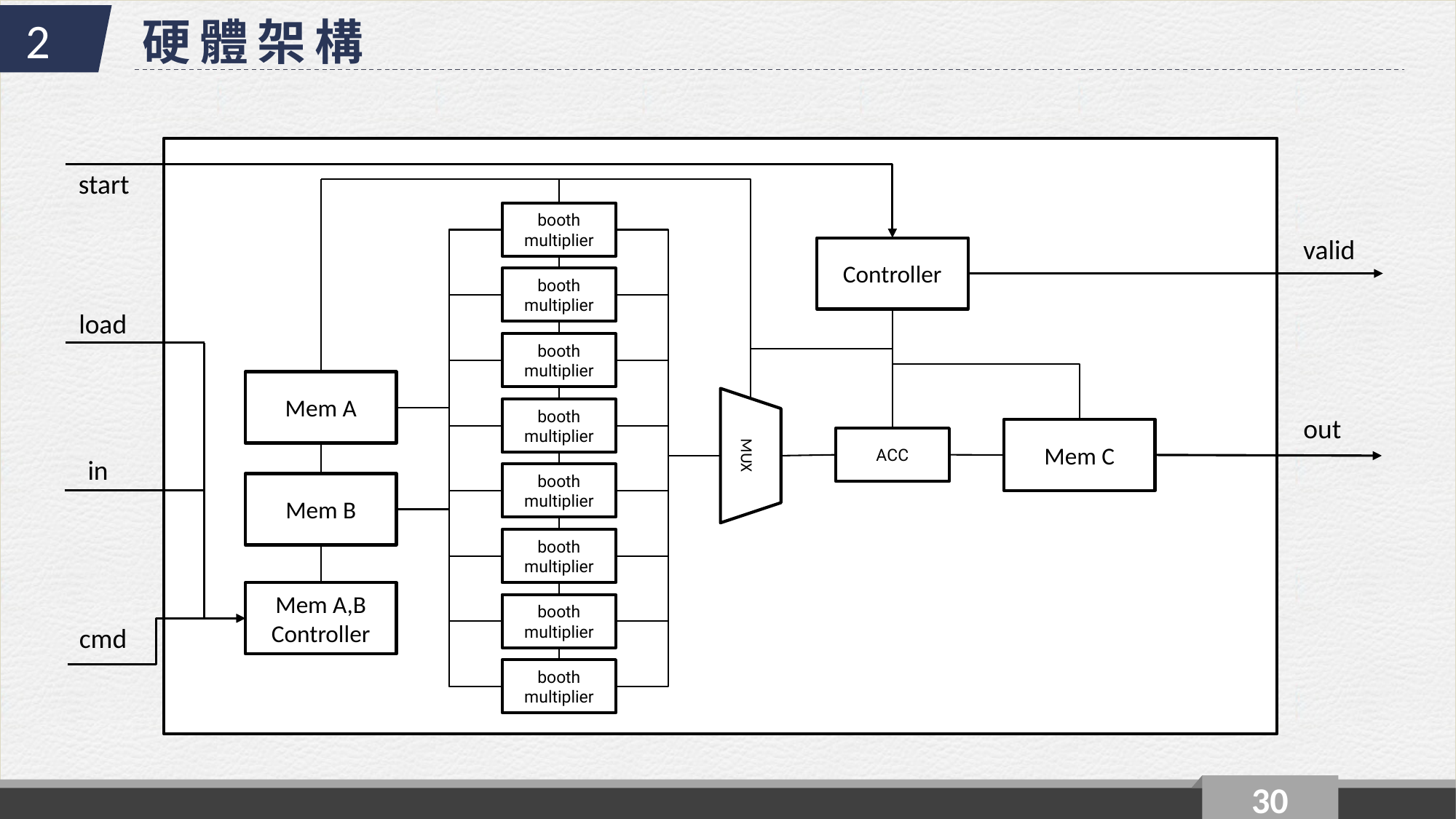

2
硬體架構

start
booth multiplier
valid
Controller
booth multiplier
load
booth multiplier
Mem A
booth multiplier
out
Mem C
MUX
ACC
in
booth multiplier
Mem B
booth multiplier
Mem A,B
Controller
booth multiplier
cmd
booth multiplier